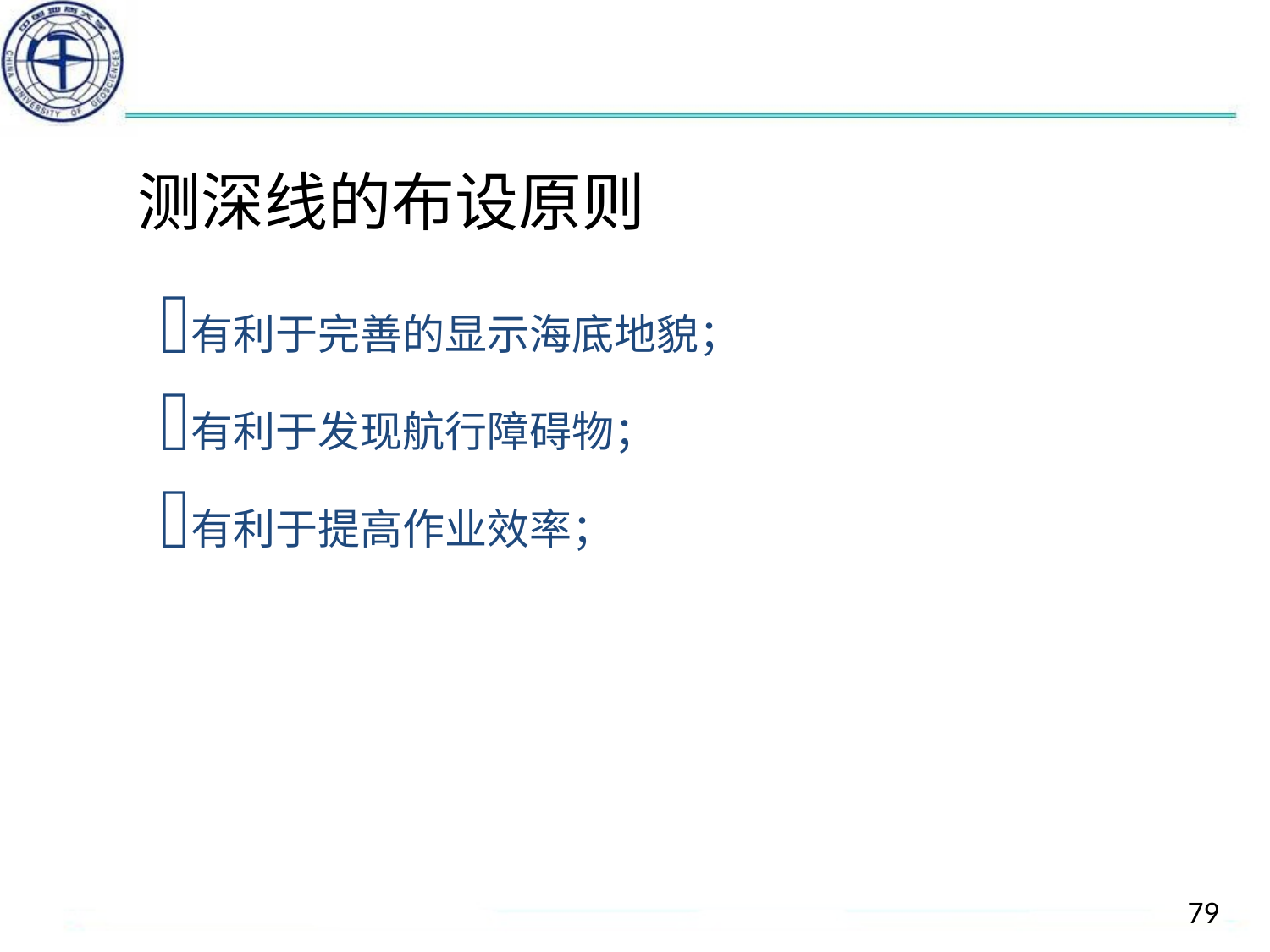

#
测深线的布设原则
有利于完善的显示海底地貌；
有利于发现航行障碍物；
有利于提高作业效率；